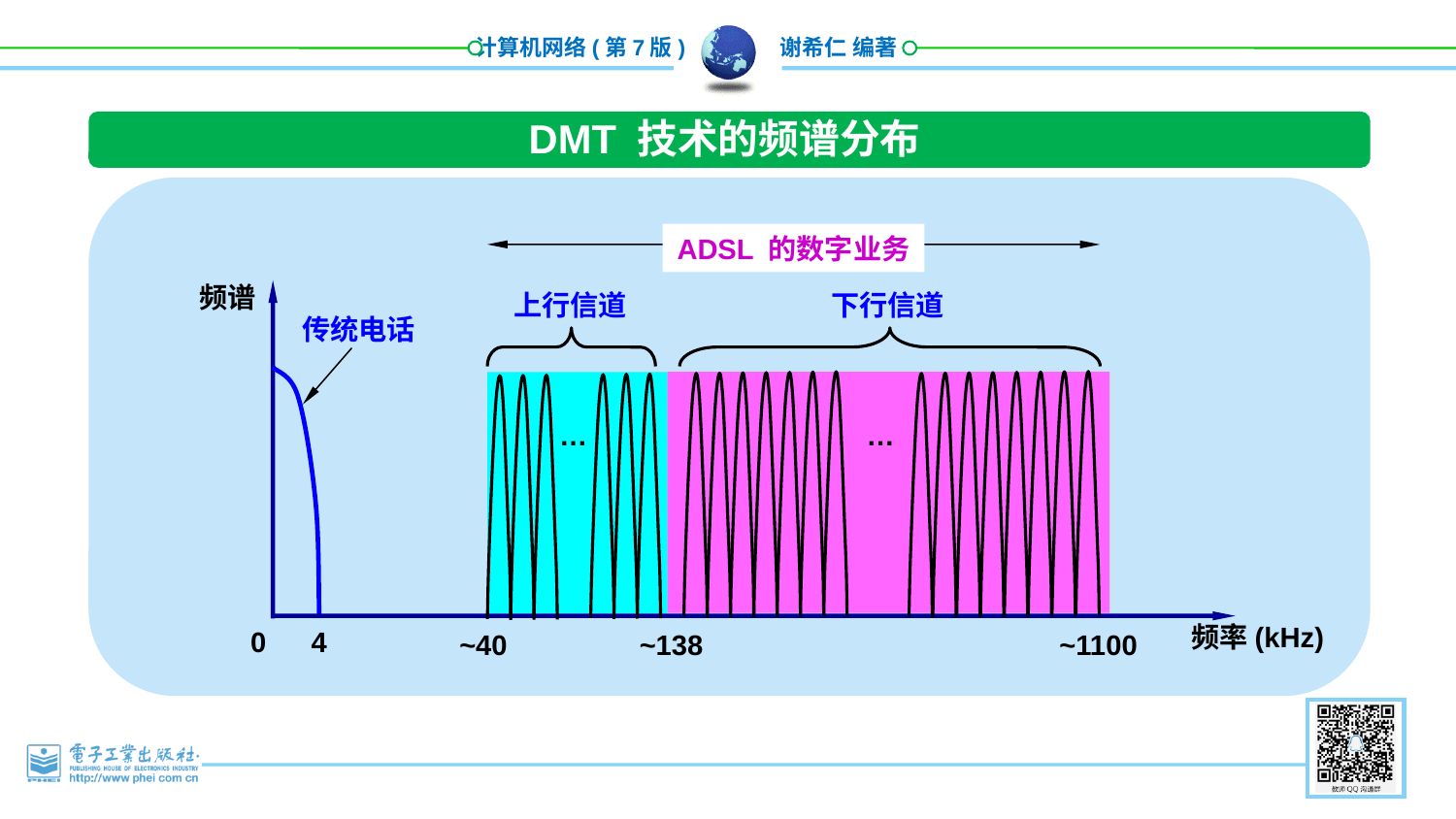

DMT 技术的频谱分布

ADSL 的数字业务

频谱
上行信道
下行信道
传统电话

…
…

频率(kHz)

0
4
~40
~138
~1100